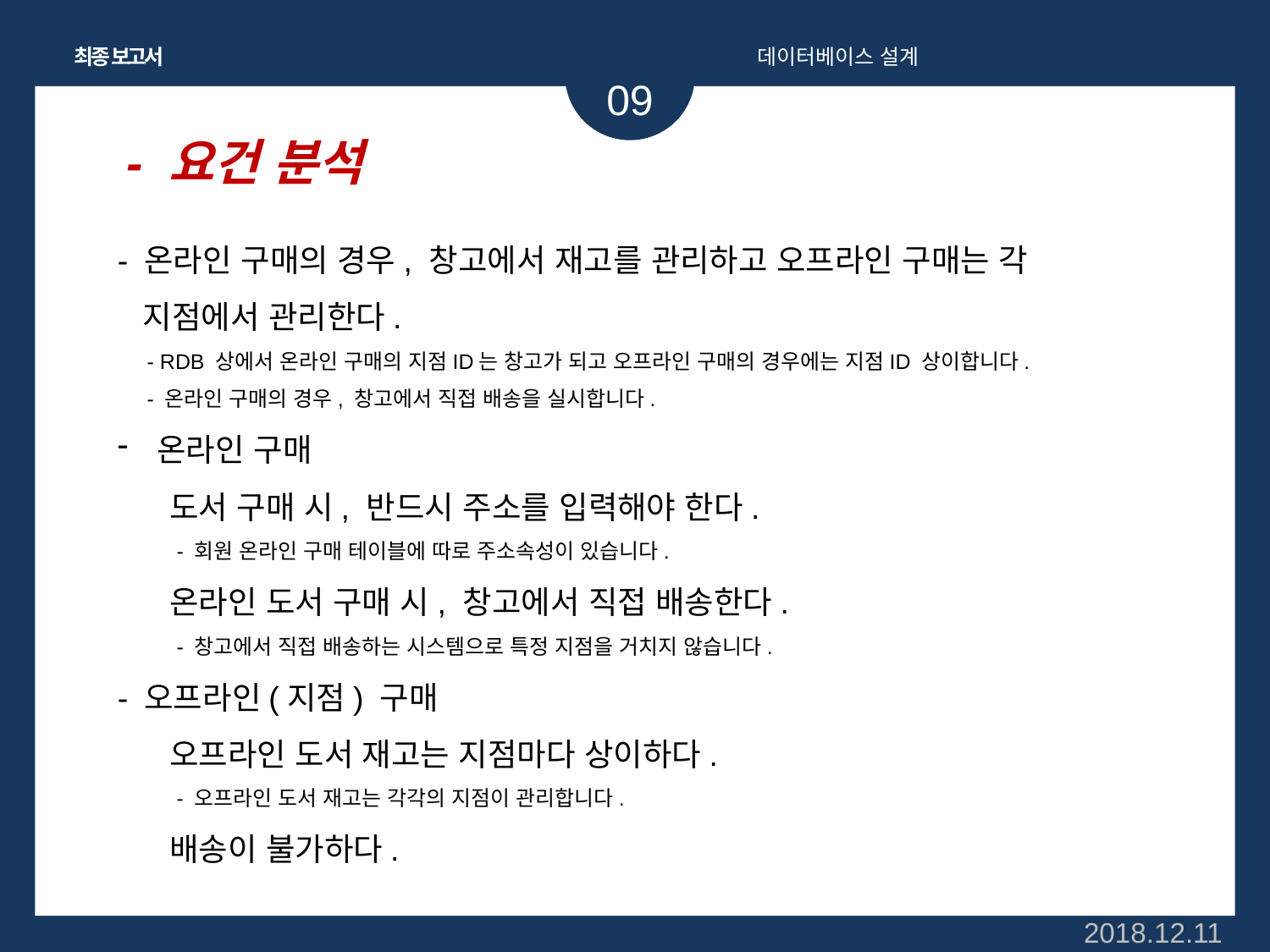

최종 보고서
데이터베이스 설계
09

- 요건 분석
- 온라인 구매의 경우, 창고에서 재고를 관리하고 오프라인 구매는 각
  지점에서 관리한다.
     - RDB 상에서 온라인 구매의 지점ID는 창고가 되고 오프라인 구매의 경우에는 지점ID 상이합니다.
     - 온라인 구매의 경우, 창고에서 직접 배송을 실시합니다.
온라인 구매
     도서 구매 시, 반드시 주소를 입력해야 한다.
          - 회원 온라인 구매 테이블에 따로 주소속성이 있습니다.
     온라인 도서 구매 시, 창고에서 직접 배송한다.
          - 창고에서 직접 배송하는 시스템으로 특정 지점을 거치지 않습니다.
- 오프라인(지점) 구매
     오프라인 도서 재고는 지점마다 상이하다.
          - 오프라인 도서 재고는 각각의 지점이 관리합니다.
     배송이 불가하다.

2018.12.11